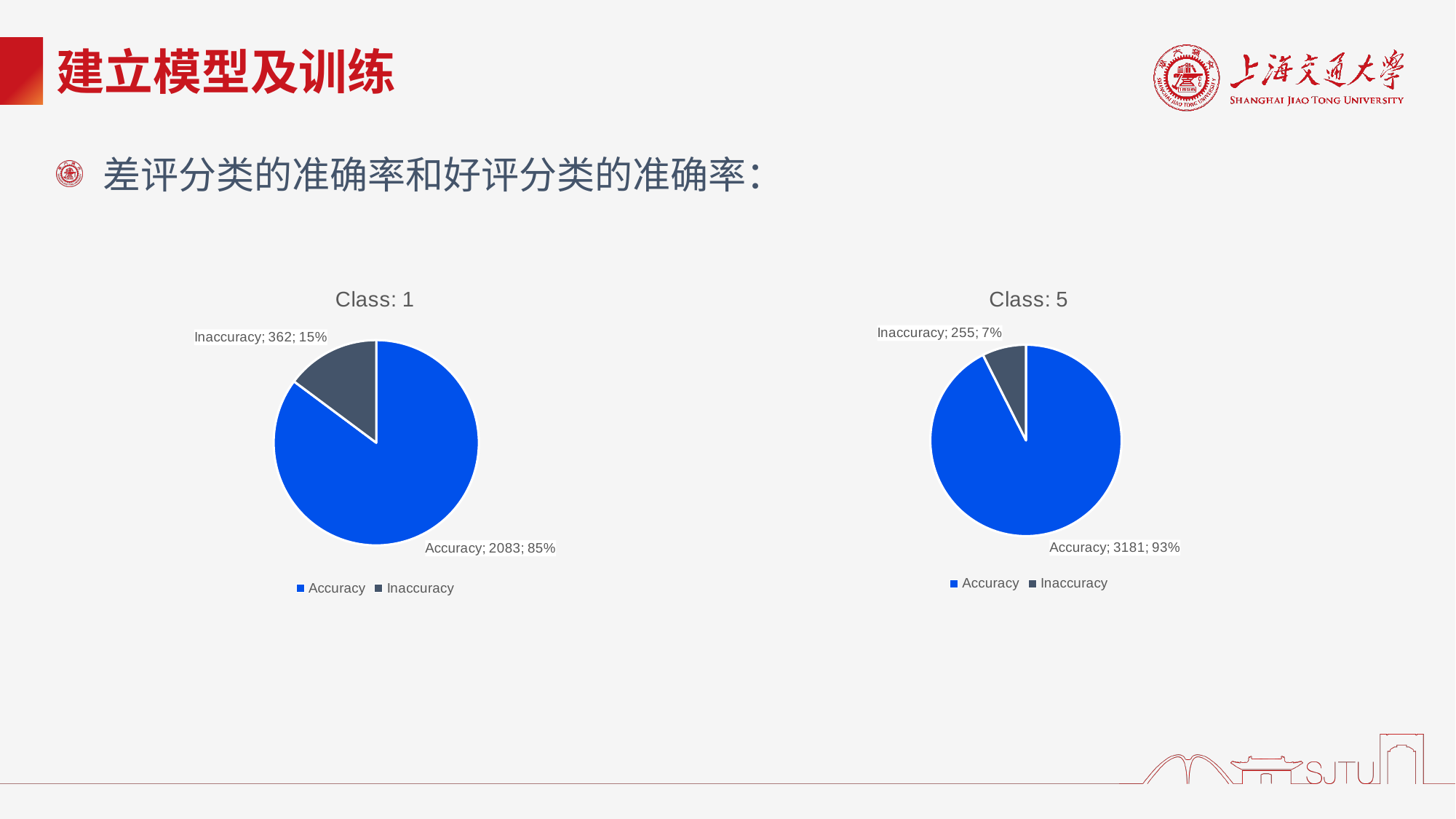

# 建立模型及训练
 差评分类的准确率和好评分类的准确率：

### Chart: Class: 1

| Category | Class: 1 |
|---|---|
| Accuracy | 2083.0 |
| Inaccuracy | 362.0 |

### Chart

| Category |
|---|

### Chart:

| Category | Class: 5 |
|---|---|
| Accuracy | 3181.0 |
| Inaccuracy | 255.0 |